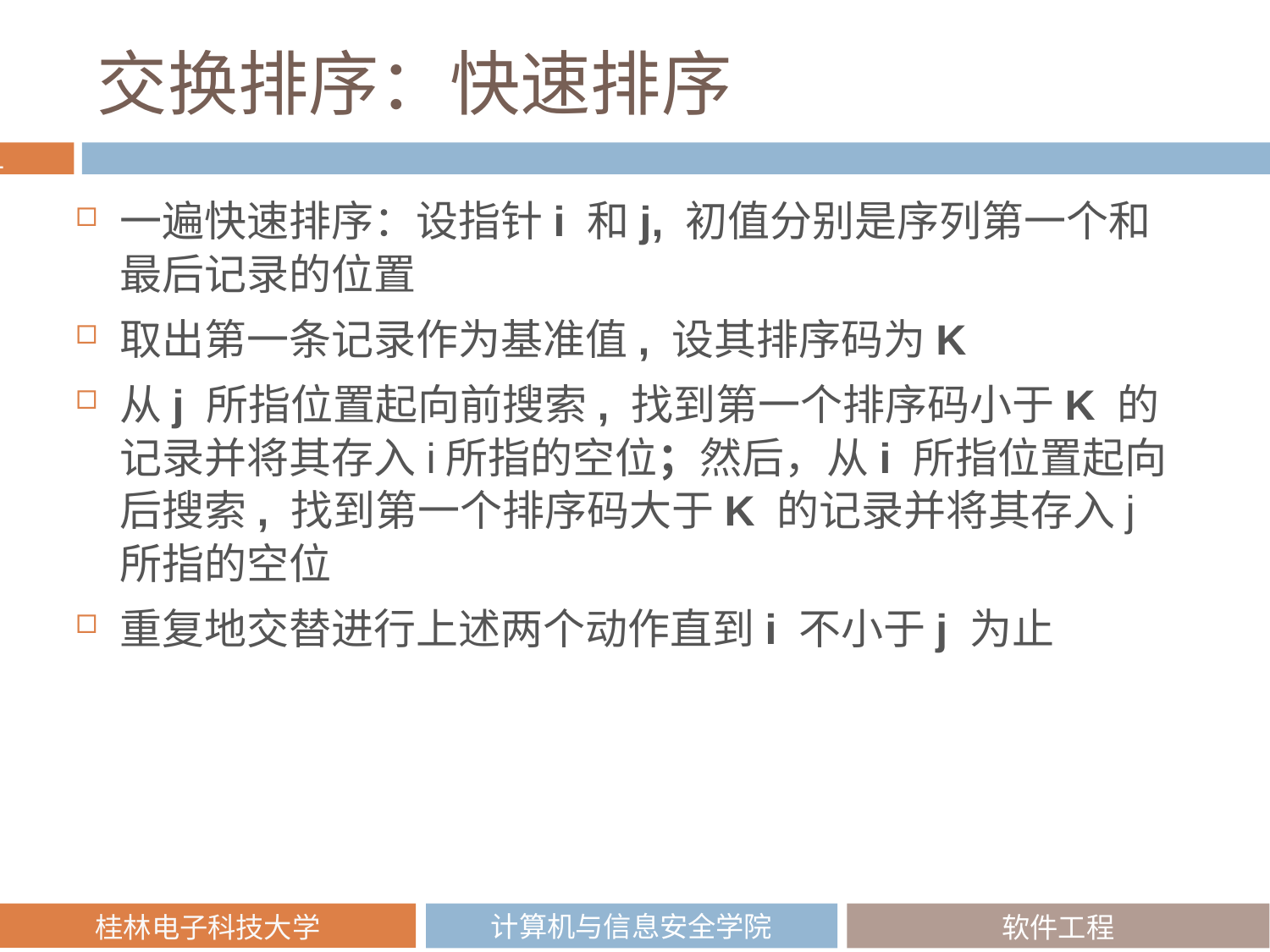

# 交换排序：快速排序
一遍快速排序：设指针i 和j, 初值分别是序列第一个和最后记录的位置
取出第一条记录作为基准值, 设其排序码为K
从j 所指位置起向前搜索, 找到第一个排序码小于K 的记录并将其存入i所指的空位；然后，从i 所指位置起向后搜索, 找到第一个排序码大于K 的记录并将其存入j所指的空位
重复地交替进行上述两个动作直到i 不小于j 为止